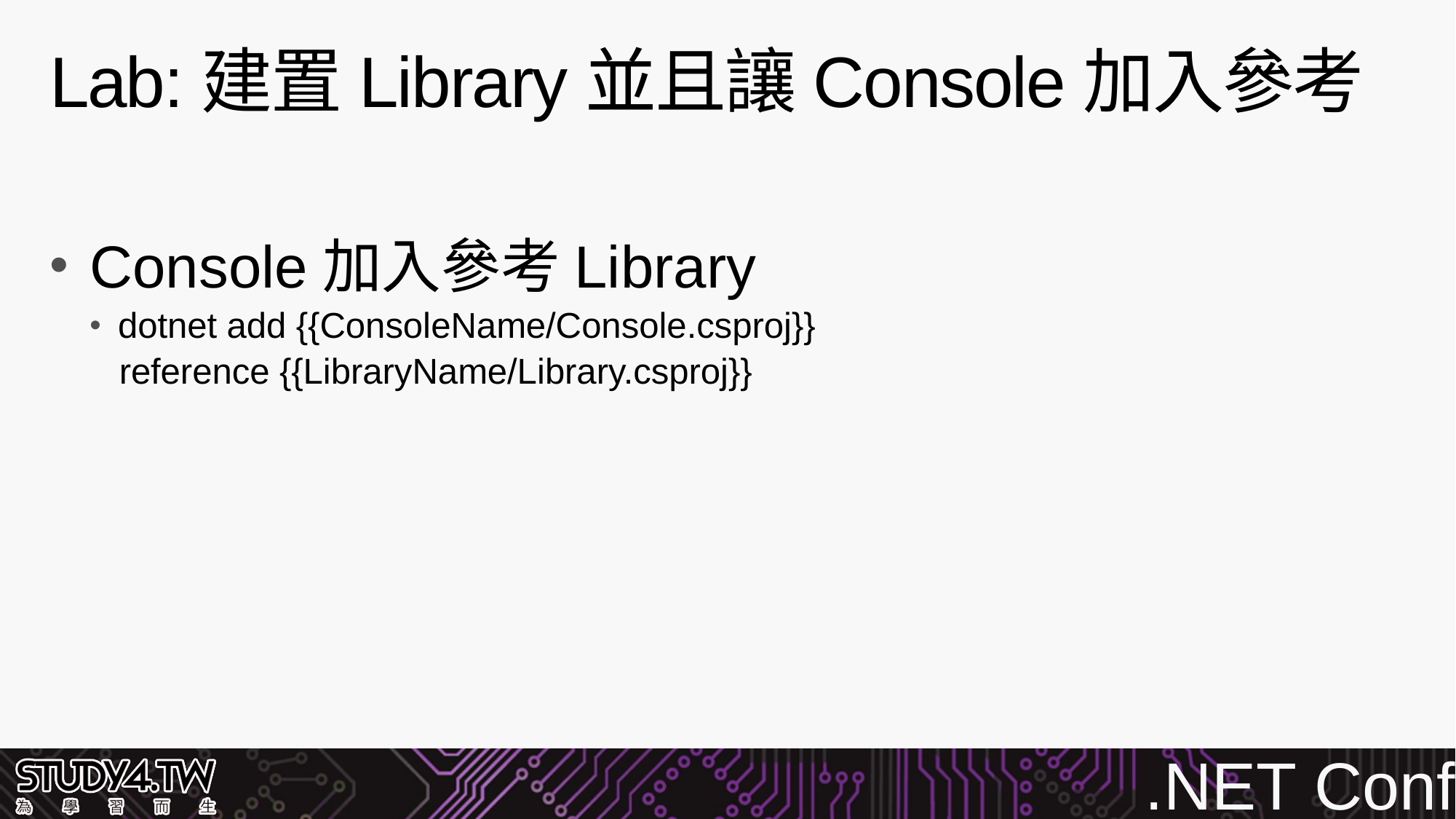

# Lab:建置Library並且讓Console加入參考

Console加入參考Library
dotnet add {{ConsoleName/Console.csproj}}
   reference {{LibraryName/Library.csproj}}